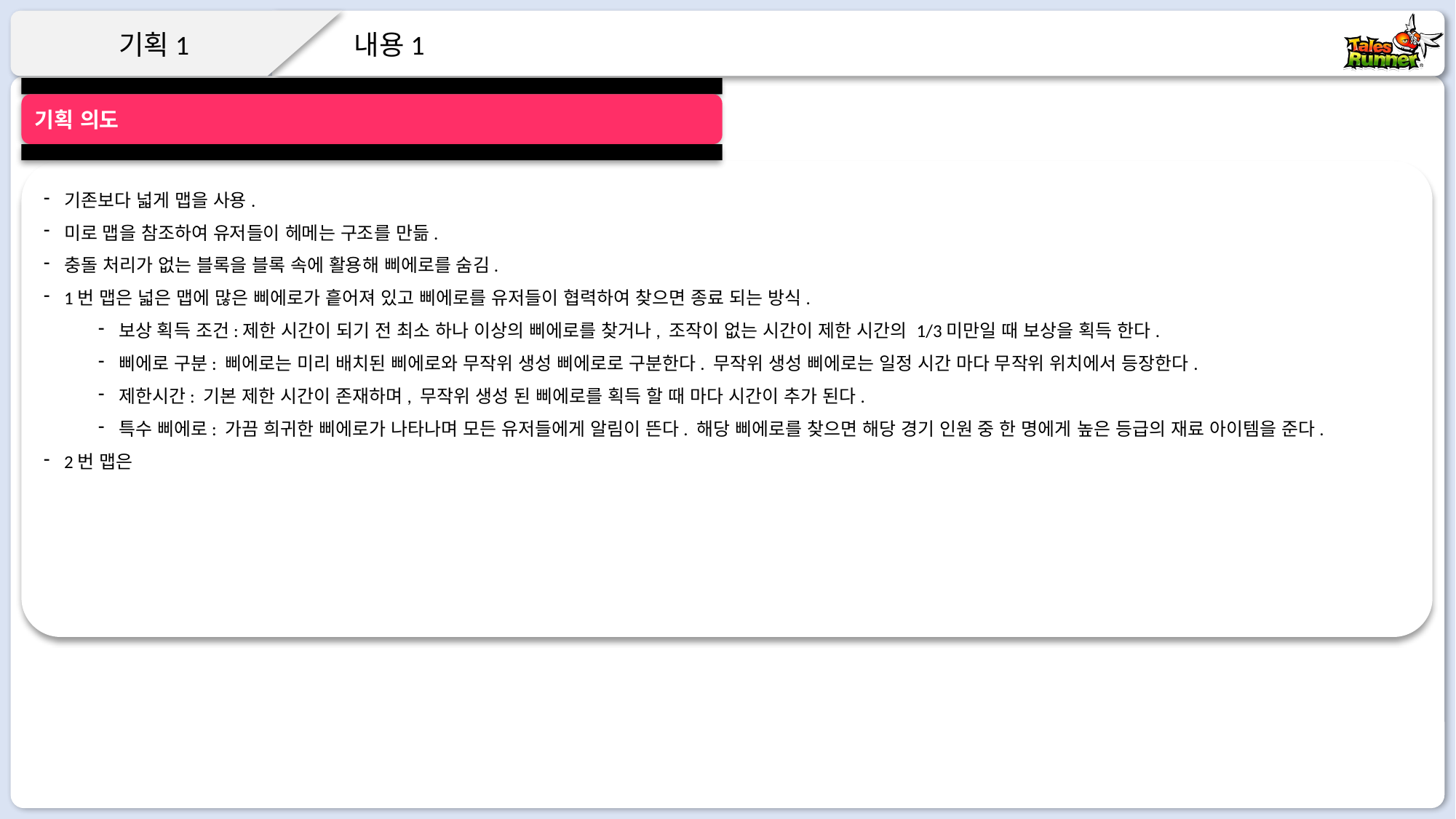

기획 의도

기존보다 넓게 맵을 사용.
미로 맵을 참조하여 유저들이 헤메는 구조를 만듦.
충돌 처리가 없는 블록을 블록 속에 활용해 삐에로를 숨김.
1번 맵은 넓은 맵에 많은 삐에로가 흩어져 있고 삐에로를 유저들이 협력하여 찾으면 종료 되는 방식.
보상 획득 조건:제한 시간이 되기 전 최소 하나 이상의 삐에로를 찾거나, 조작이 없는 시간이 제한 시간의 1/3미만일 때 보상을 획득 한다.
삐에로 구분: 삐에로는 미리 배치된 삐에로와 무작위 생성 삐에로로 구분한다. 무작위 생성 삐에로는 일정 시간 마다 무작위 위치에서 등장한다.
제한시간: 기본 제한 시간이 존재하며, 무작위 생성 된 삐에로를 획득 할 때 마다 시간이 추가 된다.
특수 삐에로: 가끔 희귀한 삐에로가 나타나며 모든 유저들에게 알림이 뜬다. 해당 삐에로를 찾으면 해당 경기 인원 중 한 명에게 높은 등급의 재료 아이템을 준다.
2번 맵은